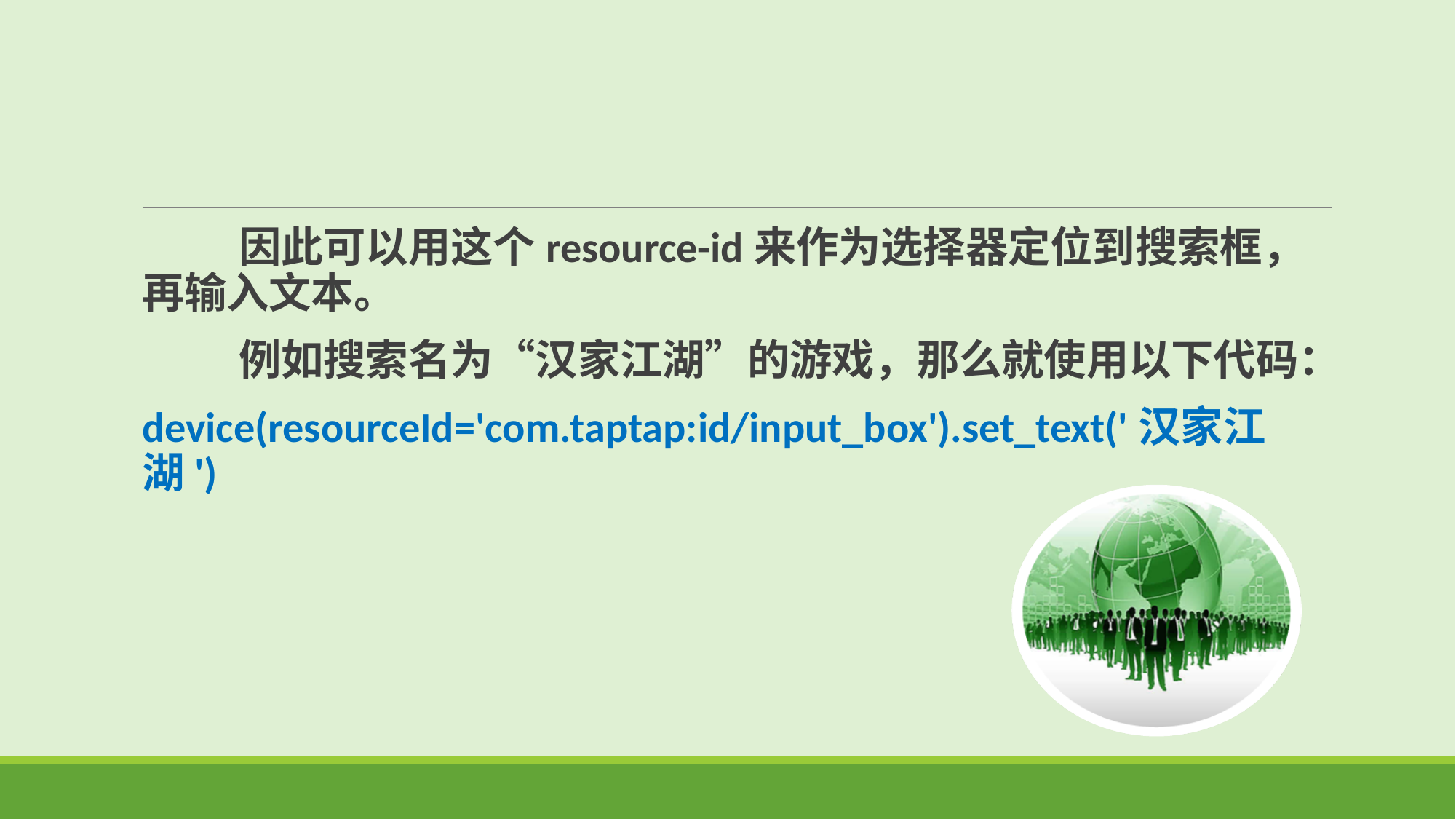

因此可以用这个resource-id来作为选择器定位到搜索框，再输入文本。
         例如搜索名为“汉家江湖”的游戏，那么就使用以下代码：
device(resourceId='com.taptap:id/input_box').set_text('汉家江湖')